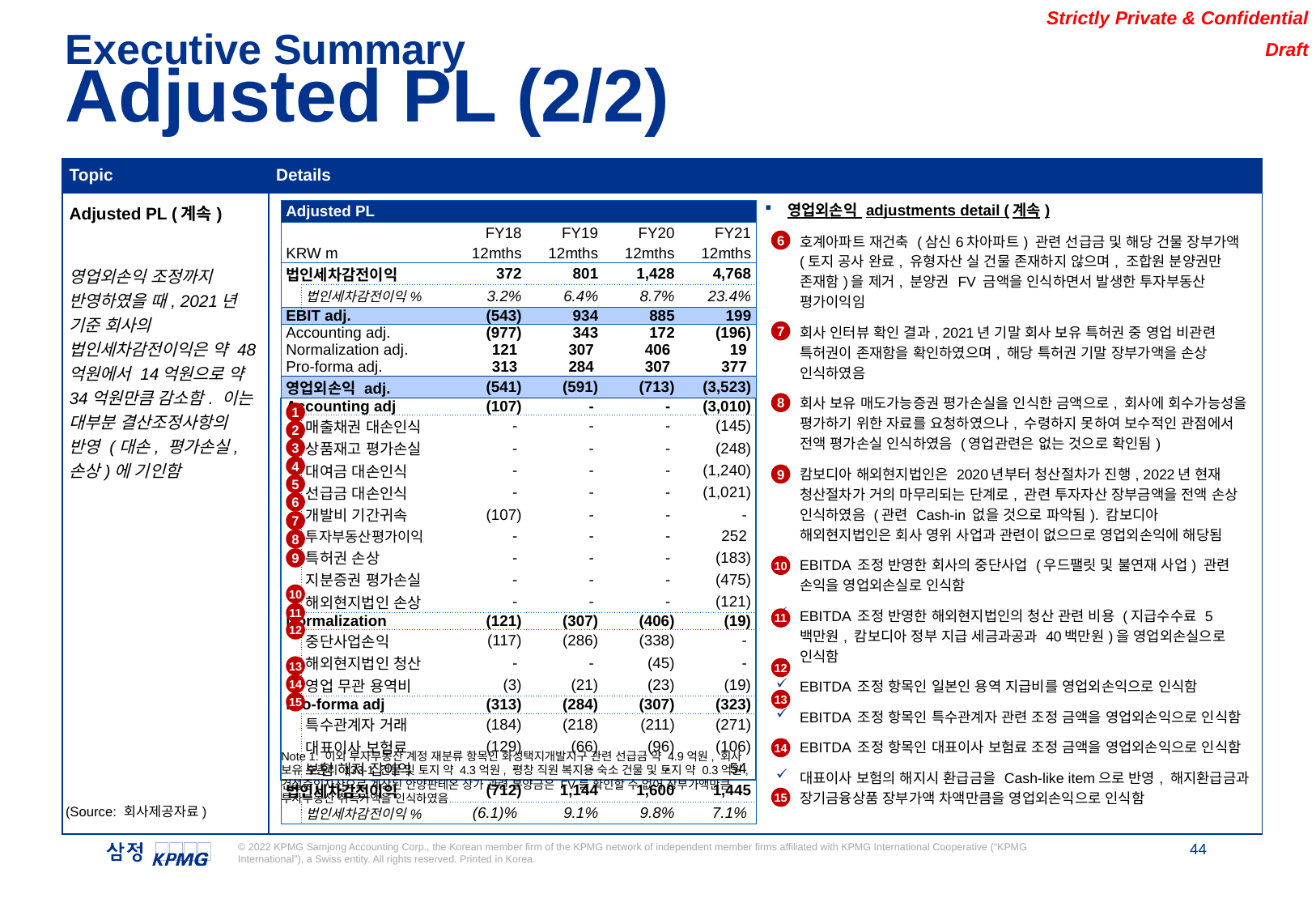

Executive Summary
Adjusted PL (2/2)
| Topic | Details |
| --- | --- |
| Adjusted PL (계속) 영업외손익 조정까지 반영하였을 때, 2021년 기준 회사의 법인세차감전이익은 약 48억원에서 14억원으로 약 34억원만큼 감소함. 이는 대부분 결산조정사항의 반영 (대손, 평가손실, 손상)에 기인함 | 영업외손익 adjustments detail (계속) 호계아파트 재건축 (삼신6차아파트) 관련 선급금 및 해당 건물 장부가액 (토지 공사 완료, 유형자산 실 건물 존재하지 않으며, 조합원 분양권만 존재함)을 제거, 분양권 FV 금액을 인식하면서 발생한 투자부동산 평가이익임 회사 인터뷰 확인 결과, 2021년 기말 회사 보유 특허권 중 영업 비관련 특허권이 존재함을 확인하였으며, 해당 특허권 기말 장부가액을 손상 인식하였음 회사 보유 매도가능증권 평가손실을 인식한 금액으로, 회사에 회수가능성을 평가하기 위한 자료를 요청하였으나, 수령하지 못하여 보수적인 관점에서 전액 평가손실 인식하였음 (영업관련은 없는 것으로 확인됨) 캄보디아 해외현지법인은 2020년부터 청산절차가 진행, 2022년 현재 청산절차가 거의 마무리되는 단계로, 관련 투자자산 장부금액을 전액 손상 인식하였음 (관련 Cash-in 없을 것으로 파악됨). 캄보디아 해외현지법인은 회사 영위 사업과 관련이 없으므로 영업외손익에 해당됨 EBITDA 조정 반영한 회사의 중단사업 (우드팰릿 및 불연재 사업) 관련 손익을 영업외손실로 인식함 EBITDA 조정 반영한 해외현지법인의 청산 관련 비용 (지급수수료 5백만원, 캄보디아 정부 지급 세금과공과 40백만원)을 영업외손실으로 인식함 EBITDA 조정 항목인 일본인 용역 지급비를 영업외손익으로 인식함 EBITDA 조정 항목인 특수관계자 관련 조정 금액을 영업외손익으로 인식함 EBITDA 조정 항목인 대표이사 보험료 조정 금액을 영업외손익으로 인식함 대표이사 보험의 해지시 환급금을 Cash-like item으로 반영, 해지환급금과 장기금융상품 장부가액 차액만큼을 영업외손익으로 인식함 |
| Adjusted PL |  |  |  |  |  |  |
| --- | --- | --- | --- | --- | --- | --- |
|  |  |  | FY18 | FY19 | FY20 | FY21 |
| KRW m |  |  | 12mths | 12mths | 12mths | 12mths |
| 법인세차감전이익 |  |  | 372 | 801 | 1,428 | 4,768 |
|  | 법인세차감전이익% |  | 3.2% | 6.4% | 8.7% | 23.4% |
| EBIT adj. |  |  | (543) | 934 | 885 | 199 |
| Accounting adj. |  |  | (977) | 343 | 172 | (196) |
| Normalization adj. |  |  | 121 | 307 | 406 | 19 |
| Pro-forma adj. |  |  | 313 | 284 | 307 | 377 |
| 영업외손익 adj. |  |  | (541) | (591) | (713) | (3,523) |
| Accounting adj |  |  | (107) | - | - | (3,010) |
|  | 매출채권 대손인식 |  | - | - | - | (145) |
|  | 상품재고 평가손실 |  | - | - | - | (248) |
|  | 대여금 대손인식 |  | - | - | - | (1,240) |
|  | 선급금 대손인식 |  | - | - | - | (1,021) |
|  | 개발비 기간귀속 |  | (107) | - | - | - |
|  | 투자부동산평가이익 |  | - | - | - | 252 |
|  | 특허권 손상 |  | - | - | - | (183) |
|  | 지분증권 평가손실 |  | - | - | - | (475) |
|  | 해외현지법인 손상 |  | - | - | - | (121) |
| Normalization |  |  | (121) | (307) | (406) | (19) |
|  | 중단사업손익 |  | (117) | (286) | (338) | - |
|  | 해외현지법인 청산 |  | - | - | (45) | - |
|  | 영업 무관 용역비 |  | (3) | (21) | (23) | (19) |
| Pro-forma adj |  |  | (313) | (284) | (307) | (323) |
|  | 특수관계자 거래 |  | (184) | (218) | (211) | (271) |
|  | 대표이사 보험료 |  | (129) | (66) | (96) | (106) |
|  | 보험 해지 잡이익 |  | - | - | - | 54 |
| 법인세차감전이익 |  |  | (712) | 1,144 | 1,600 | 1,445 |
|  | 법인세차감전이익% |  | (6.1)% | 9.1% | 9.8% | 7.1% |
6
7
8
1
2
3
4
9
5
6
7
8
9
10
10
11
11
12
13
12
14
13
15
14
Note 1: 이외 투자부동산 계정 재분류 항목인 화성택지개발지구 관련 선급금 약 4.9억원, 회사 보유 수촌리 133-1 건물 및 토지 약 4.3억원, 평창 직원 복지용 숙소 건물 및 토지 약 0.3억원, 건설중인자산으로 계상된 안양판테온 상가 관련 분양금은 FV를 확인할 수 없어 장부가액만큼 투자부동산 취득가액을 인식하였음
15
(Source: 회사제공자료)